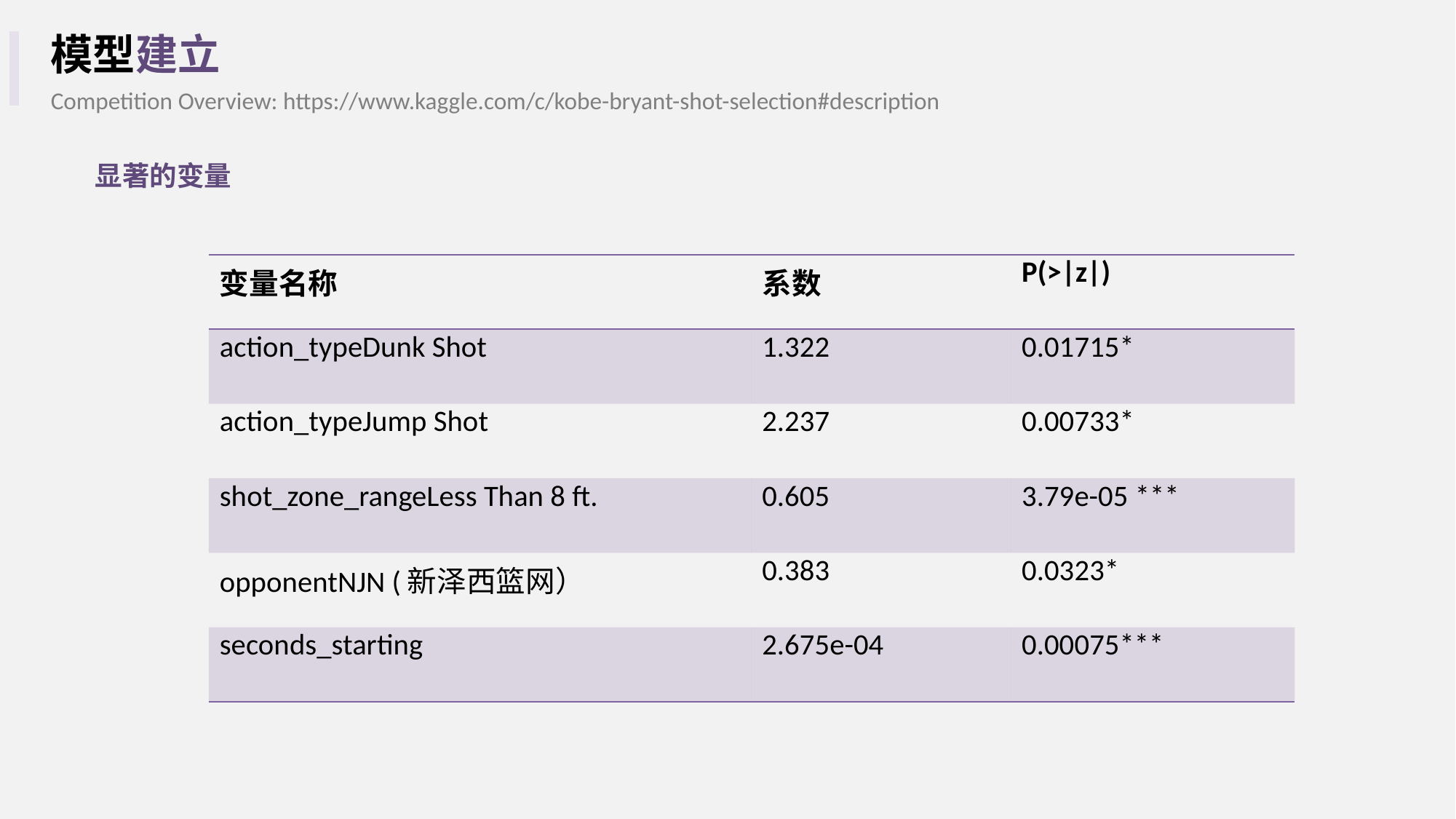

模型建立
Competition Overview: https://www.kaggle.com/c/kobe-bryant-shot-selection#description
显著的变量
| 变量名称 | 系数 | P(>|z|) |
| --- | --- | --- |
| action\_typeDunk Shot | 1.322 | 0.01715\* |
| action\_typeJump Shot | 2.237 | 0.00733\* |
| shot\_zone\_rangeLess Than 8 ft. | 0.605 | 3.79e-05 \*\*\* |
| opponentNJN (新泽西篮网） | 0.383 | 0.0323\* |
| seconds\_starting | 2.675e-04 | 0.00075\*\*\* |